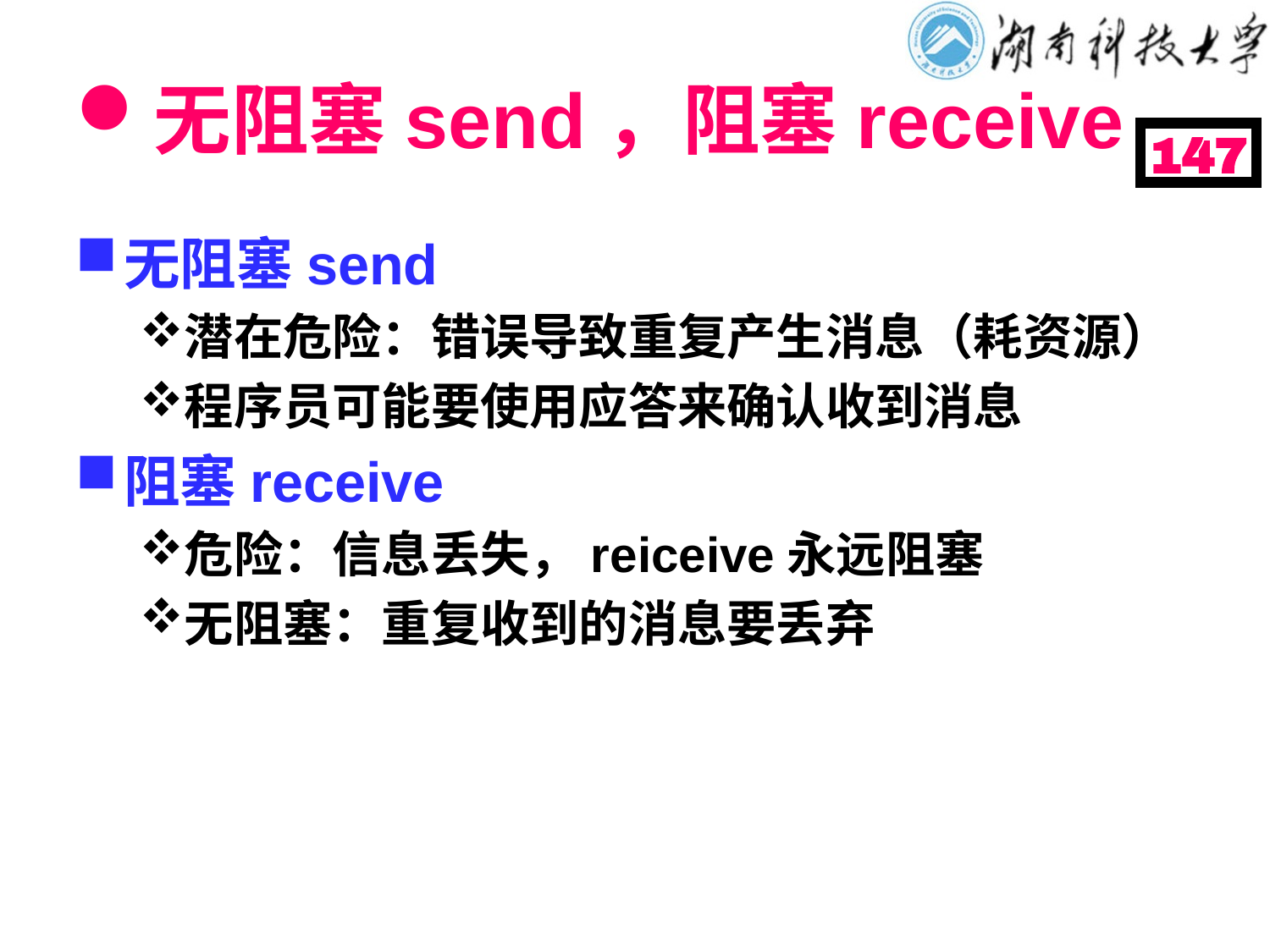

# 无阻塞send，阻塞receive
147
无阻塞send
潜在危险：错误导致重复产生消息（耗资源）
程序员可能要使用应答来确认收到消息
阻塞receive
危险：信息丢失，reiceive永远阻塞
无阻塞：重复收到的消息要丢弃